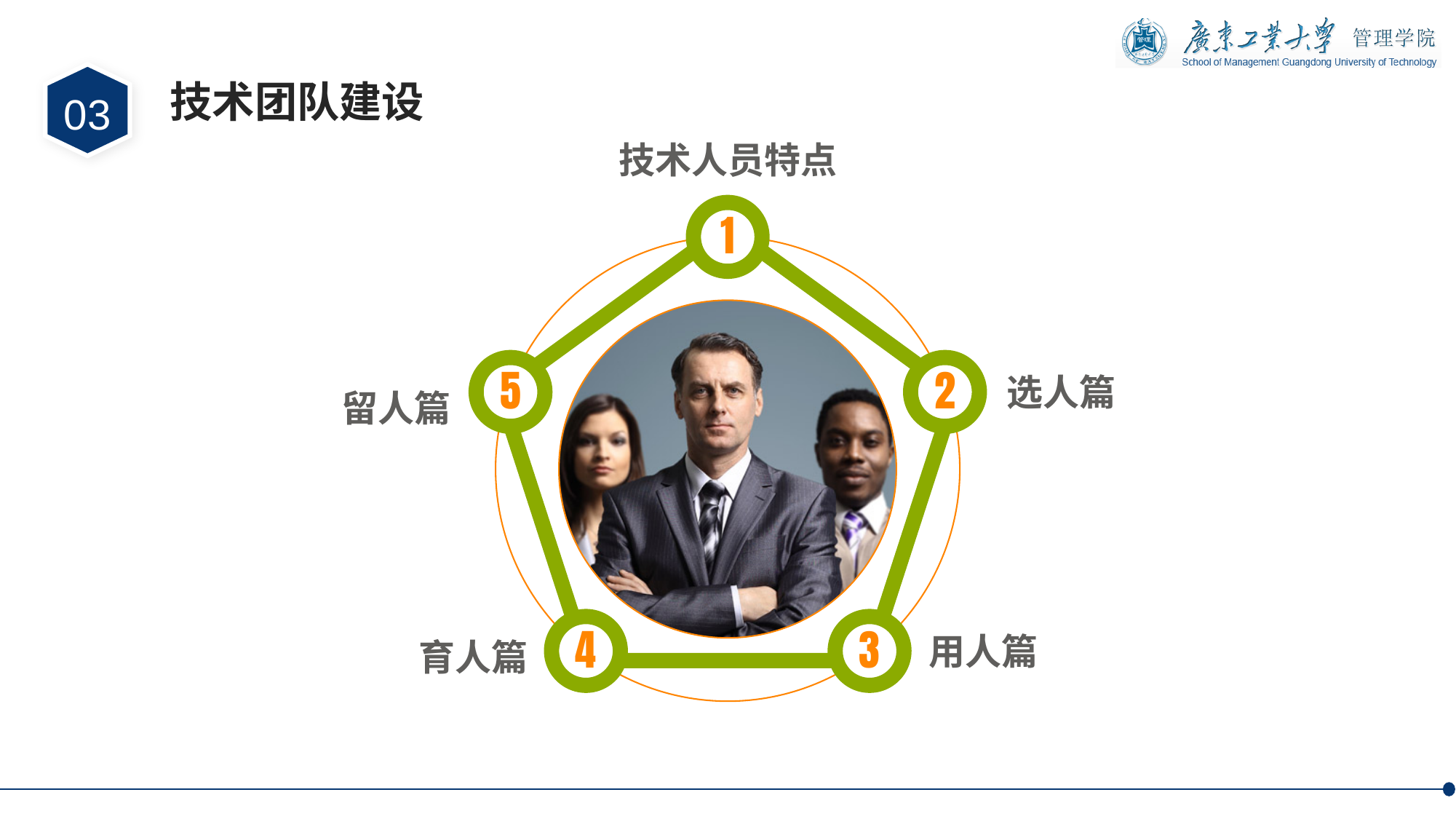

03
技术团队建设
技术人员特点
1

5
2
4
3

选人篇
留人篇
用人篇
育人篇